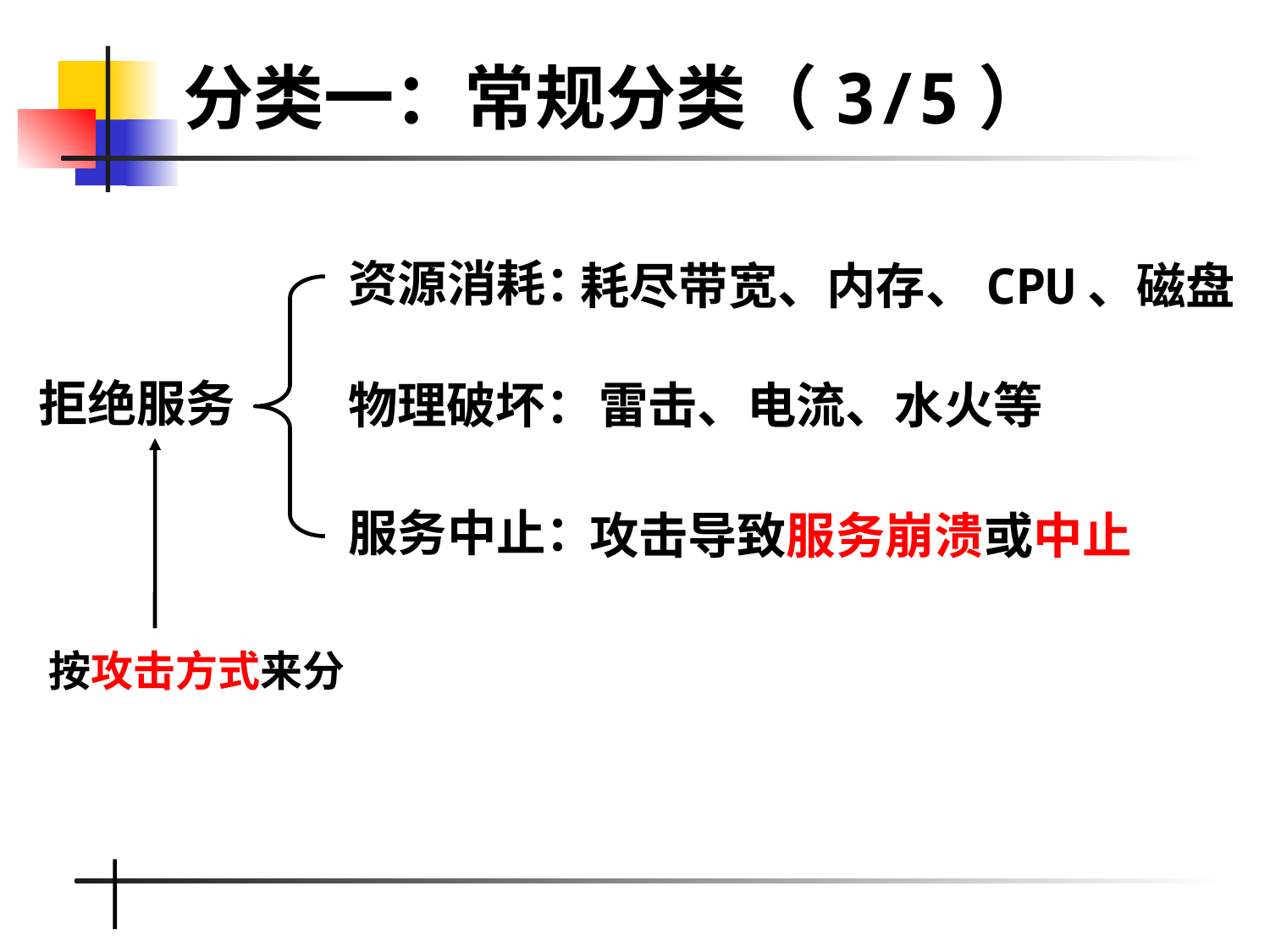

分类一：常规分类（3/5）
资源消耗：

物理破坏：
服务中止：
耗尽带宽、内存、CPU、磁盘
拒绝服务
雷击、电流、水火等

攻击导致服务崩溃或中止
按攻击方式来分